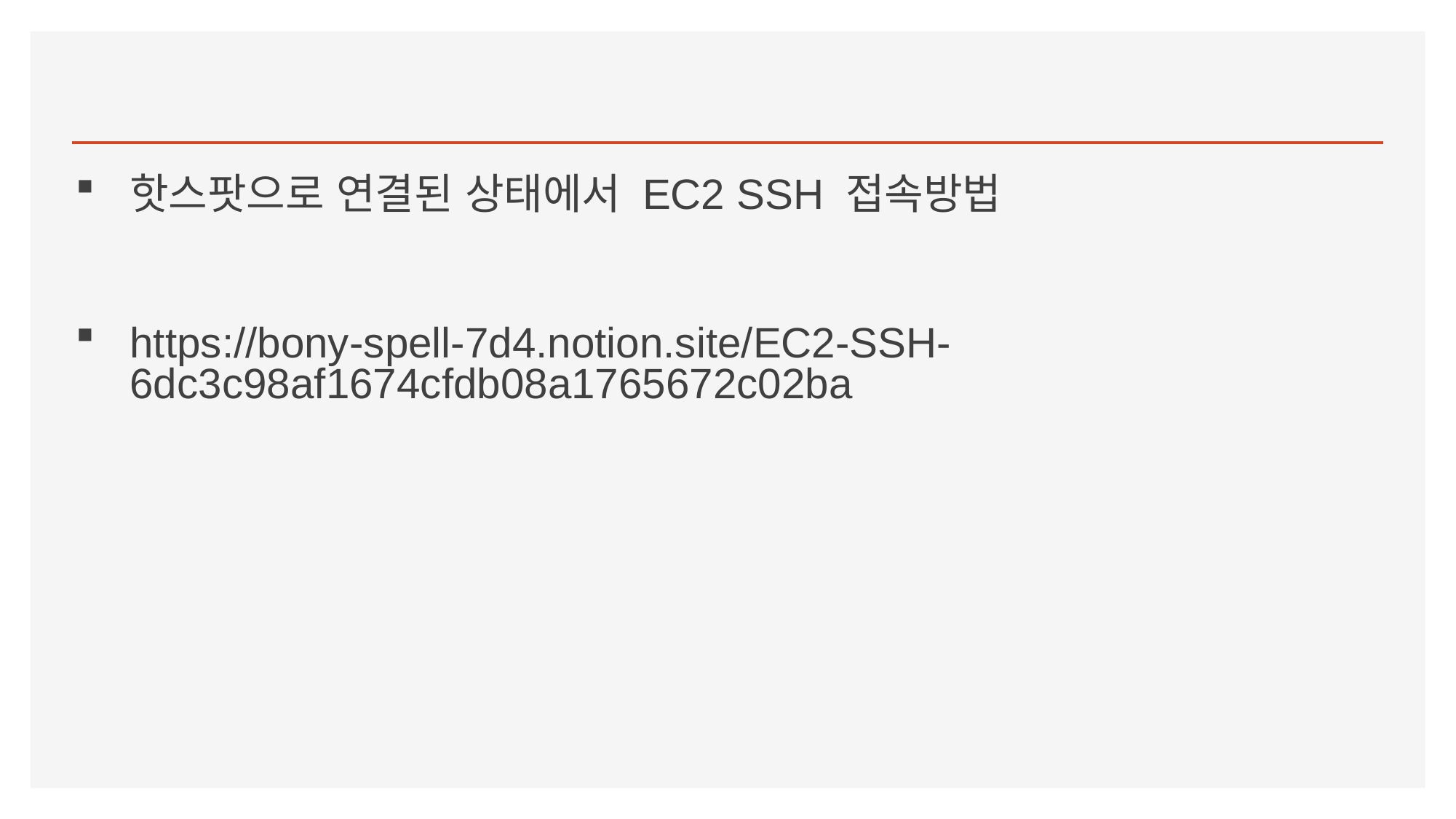

#
핫스팟으로 연결된 상태에서 EC2 SSH 접속방법

https://bony-spell-7d4.notion.site/EC2-SSH-6dc3c98af1674cfdb08a1765672c02ba